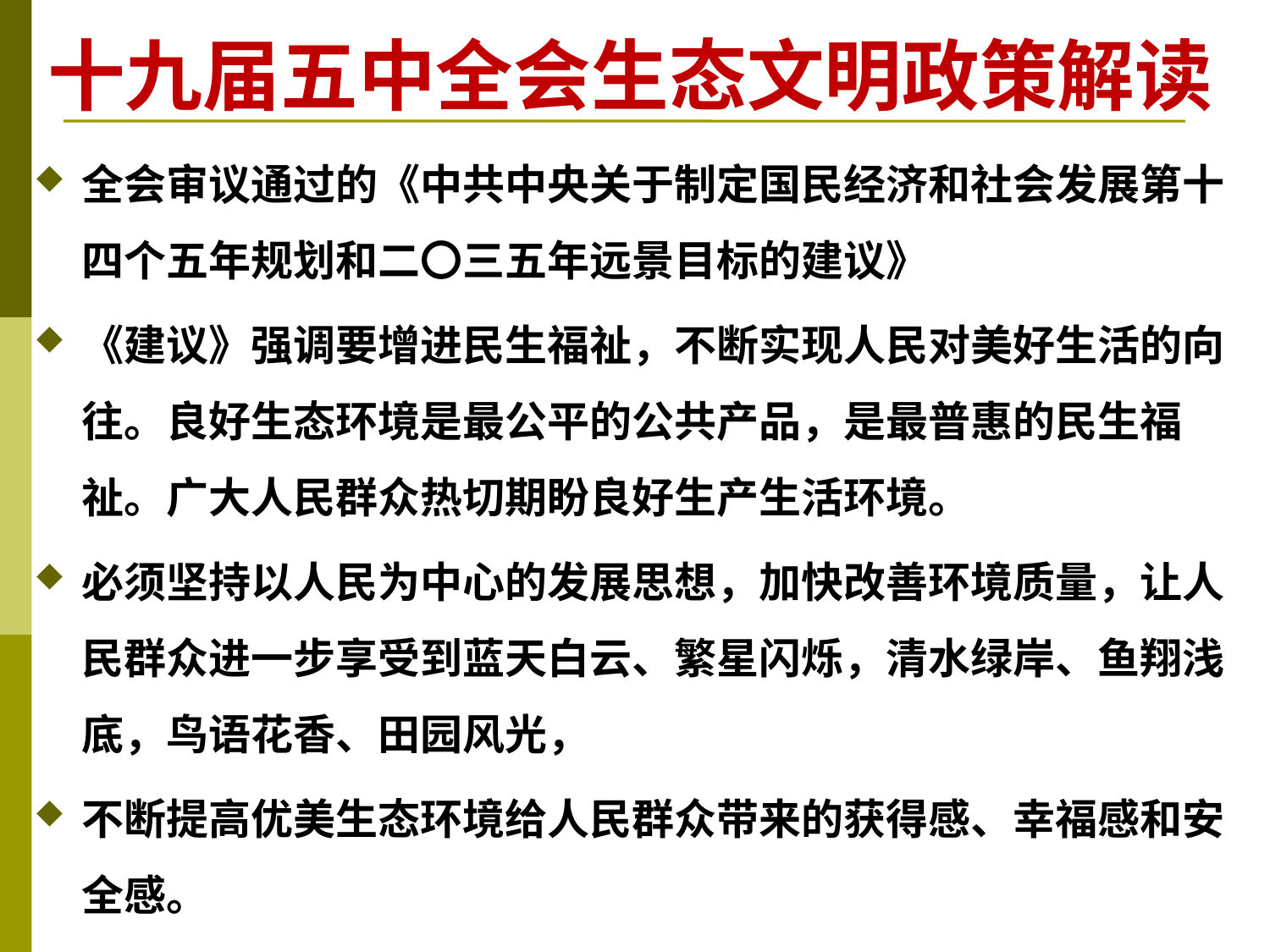

# 十九届五中全会生态文明政策解读
全会审议通过的《中共中央关于制定国民经济和社会发展第十四个五年规划和二〇三五年远景目标的建议》
《建议》强调要增进民生福祉，不断实现人民对美好生活的向往。良好生态环境是最公平的公共产品，是最普惠的民生福祉。广大人民群众热切期盼良好生产生活环境。
必须坚持以人民为中心的发展思想，加快改善环境质量，让人民群众进一步享受到蓝天白云、繁星闪烁，清水绿岸、鱼翔浅底，鸟语花香、田园风光，
不断提高优美生态环境给人民群众带来的获得感、幸福感和安全感。